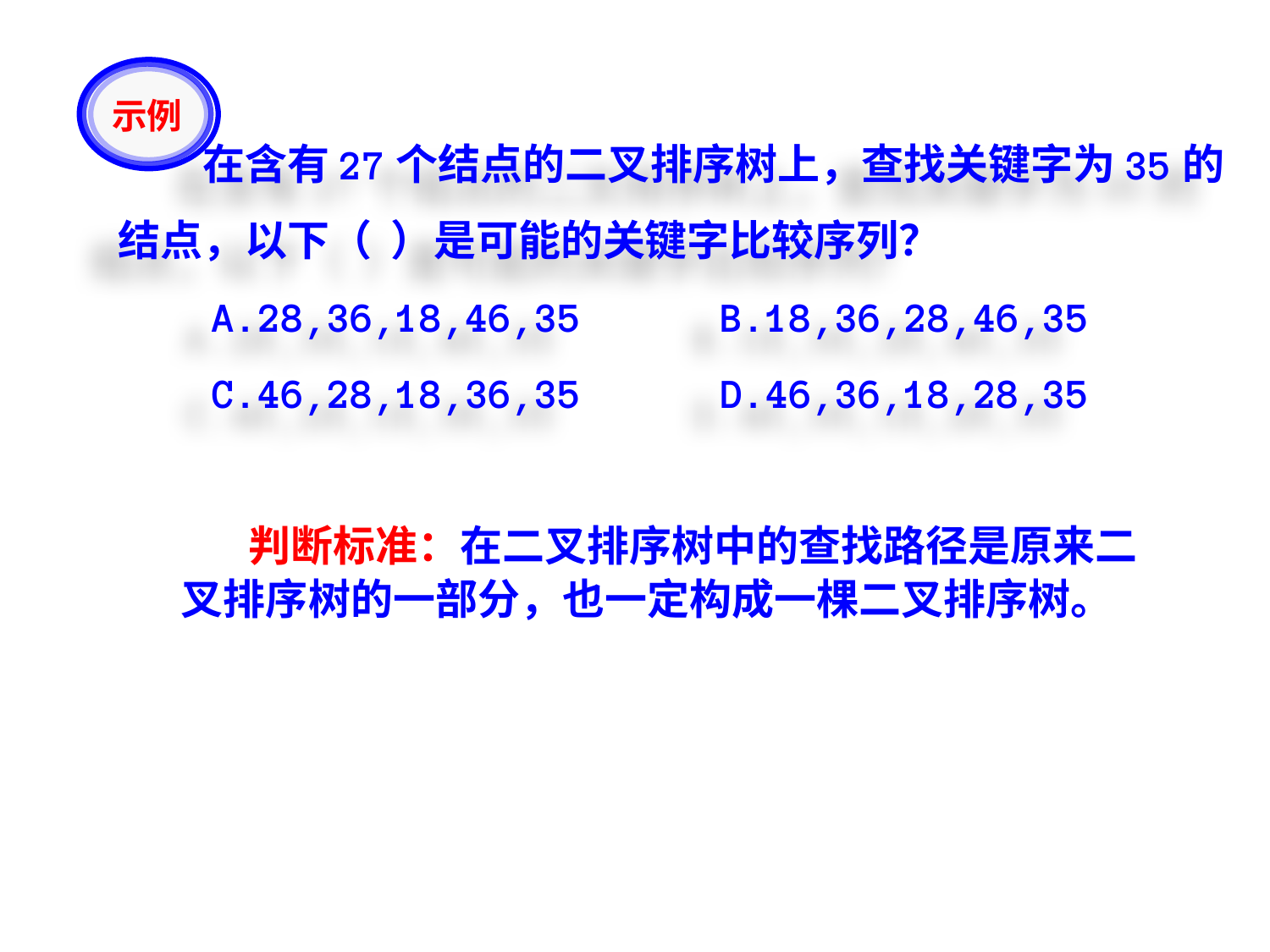

示例
　　在含有27个结点的二叉排序树上，查找关键字为35的结点，以下（  ）是可能的关键字比较序列？
　　A.28,36,18,46,35	　　B.18,36,28,46,35
　　C.46,28,18,36,35	　　D.46,36,18,28,35
      判断标准：在二叉排序树中的查找路径是原来二叉排序树的一部分，也一定构成一棵二叉排序树。